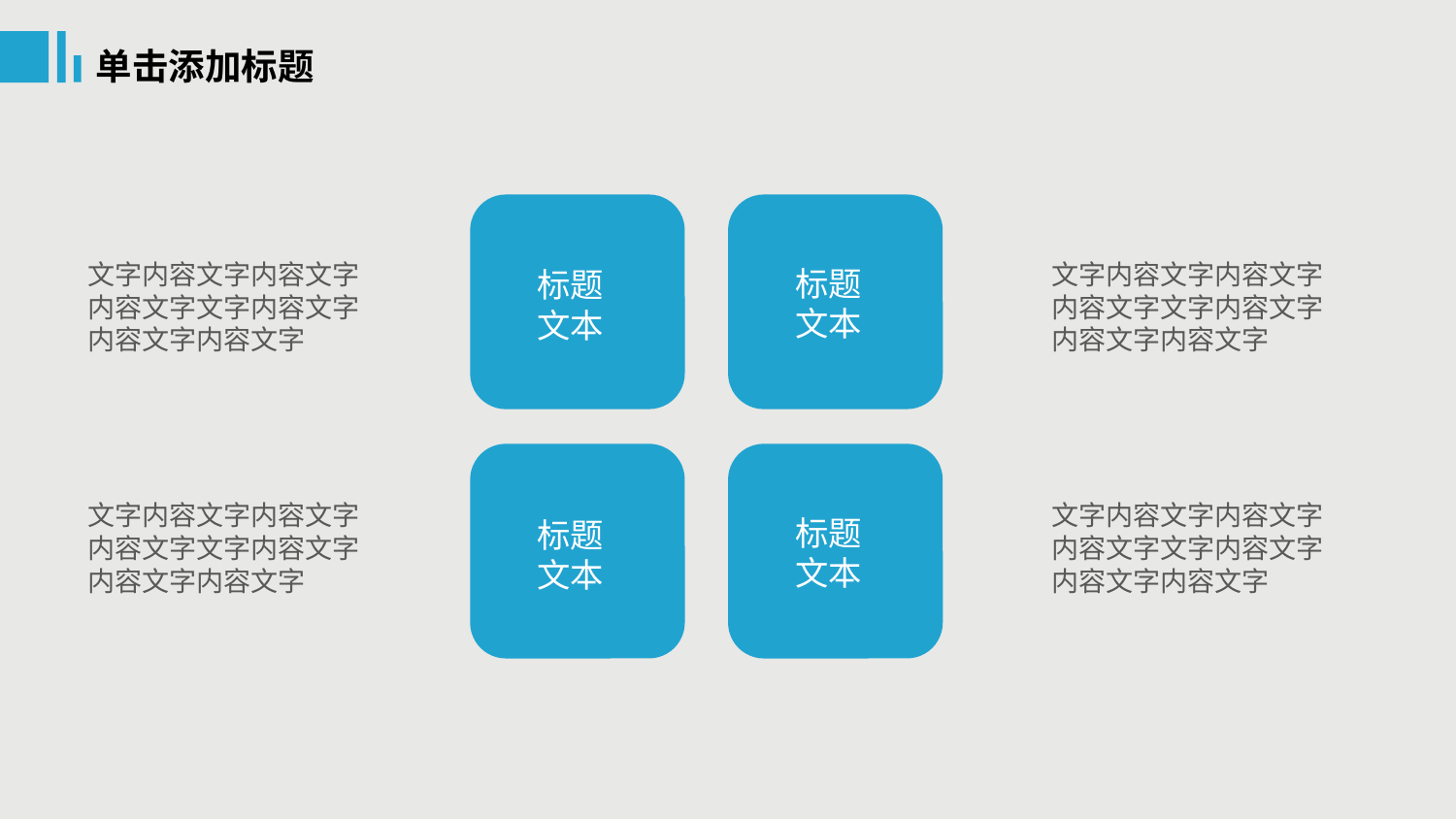

单击添加标题

文字内容文字内容文字内容文字文字内容文字内容文字内容文字

文字内容文字内容文字内容文字文字内容文字内容文字内容文字

标题文本
标题文本

文字内容文字内容文字内容文字文字内容文字内容文字内容文字

文字内容文字内容文字内容文字文字内容文字内容文字内容文字

标题文本
标题文本